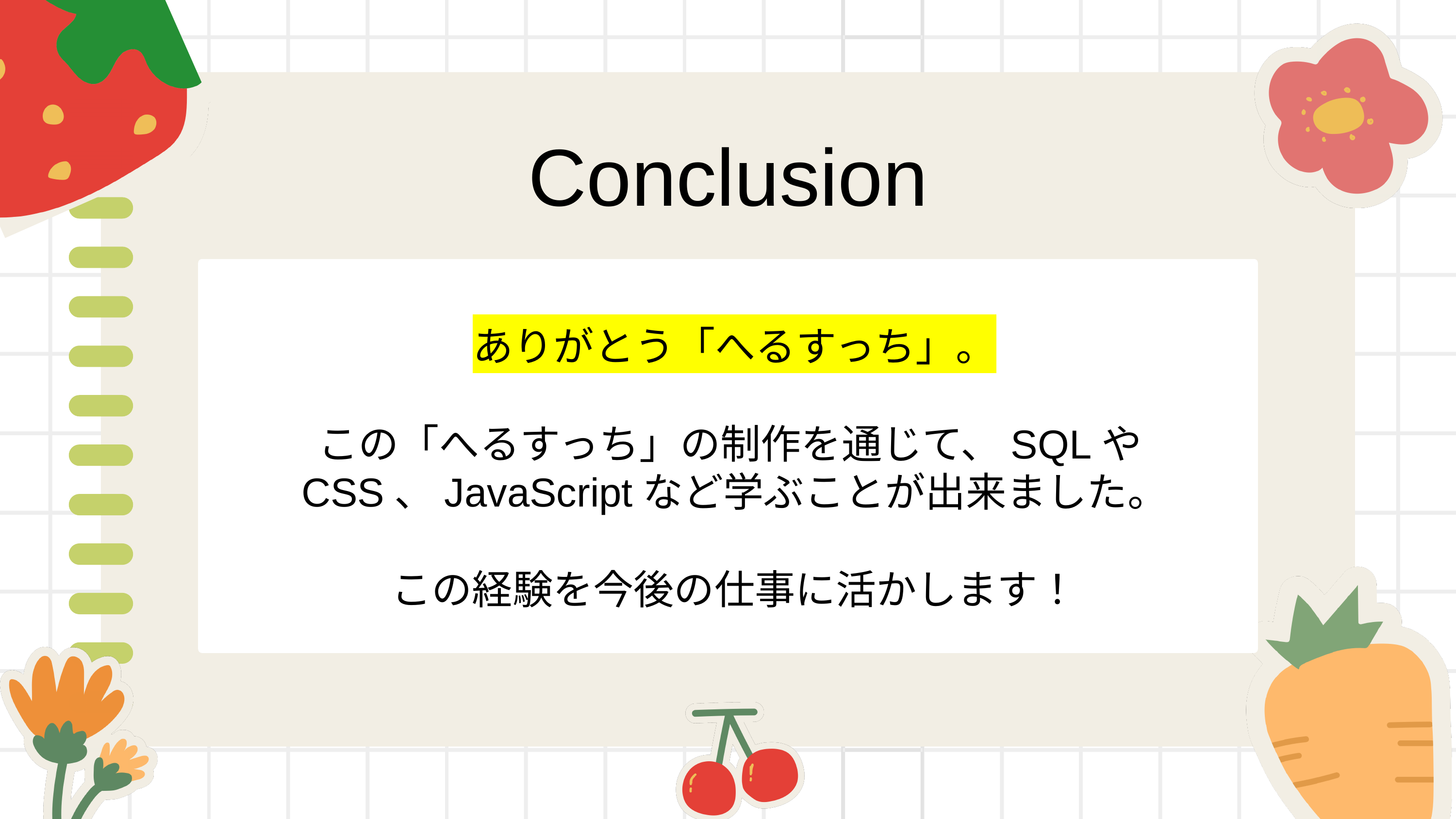

Conclusion

ありがとう「へるすっち」。

この「へるすっち」の制作を通じて、SQLやCSS、JavaScriptなど学ぶことが出来ました。

この経験を今後の仕事に活かします！